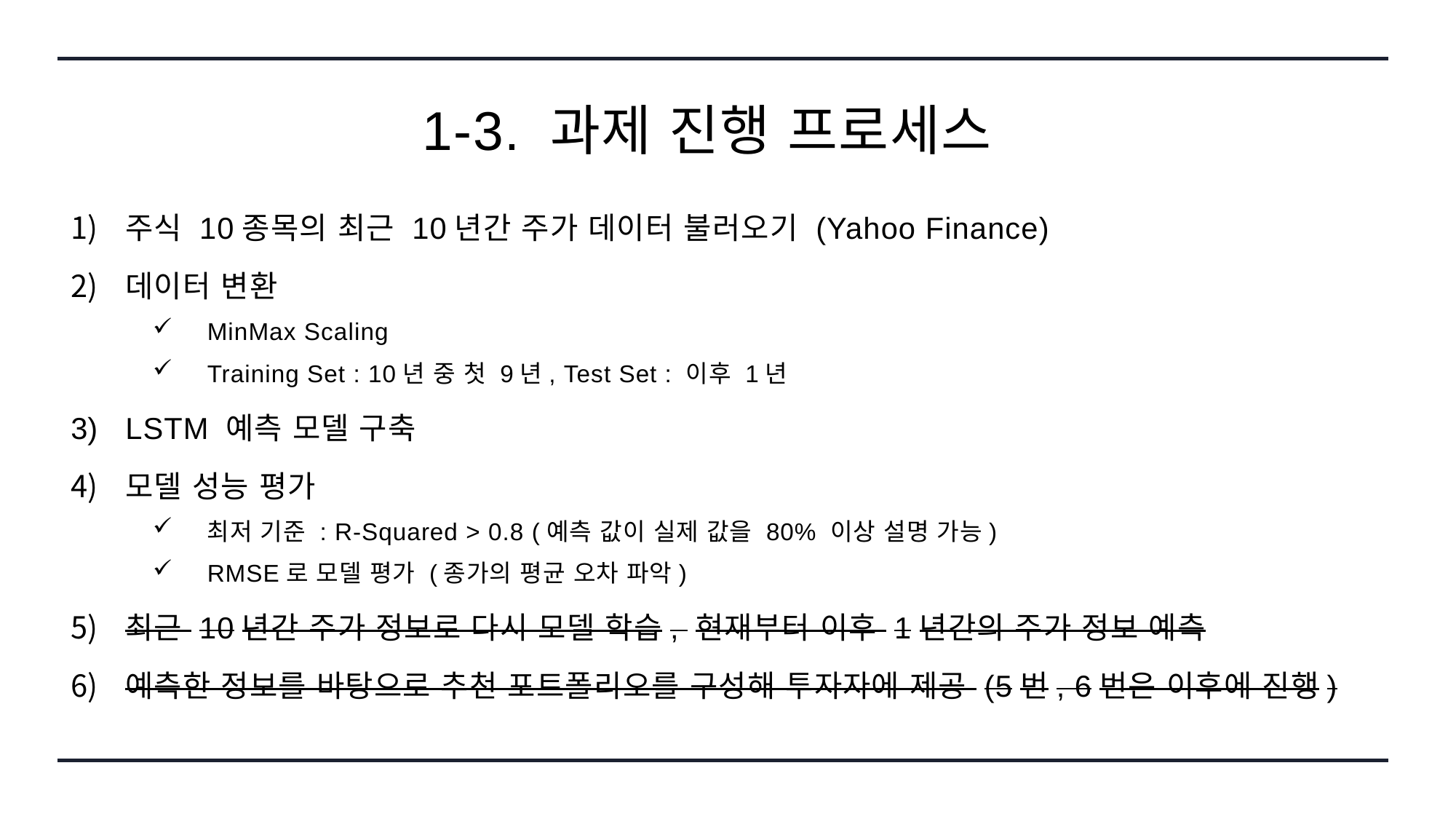

# 1-3. 과제 진행 프로세스
주식 10종목의 최근 10년간 주가 데이터 불러오기 (Yahoo Finance)
데이터 변환
MinMax Scaling
Training Set : 10년 중 첫 9년, Test Set : 이후 1년
LSTM 예측 모델 구축
모델 성능 평가
최저 기준 : R-Squared > 0.8 (예측 값이 실제 값을 80% 이상 설명 가능)
RMSE로 모델 평가 (종가의 평균 오차 파악)
최근 10년간 주가 정보로 다시 모델 학습, 현재부터 이후 1년간의 주가 정보 예측
예측한 정보를 바탕으로 추천 포트폴리오를 구성해 투자자에 제공 (5번, 6번은 이후에 진행)